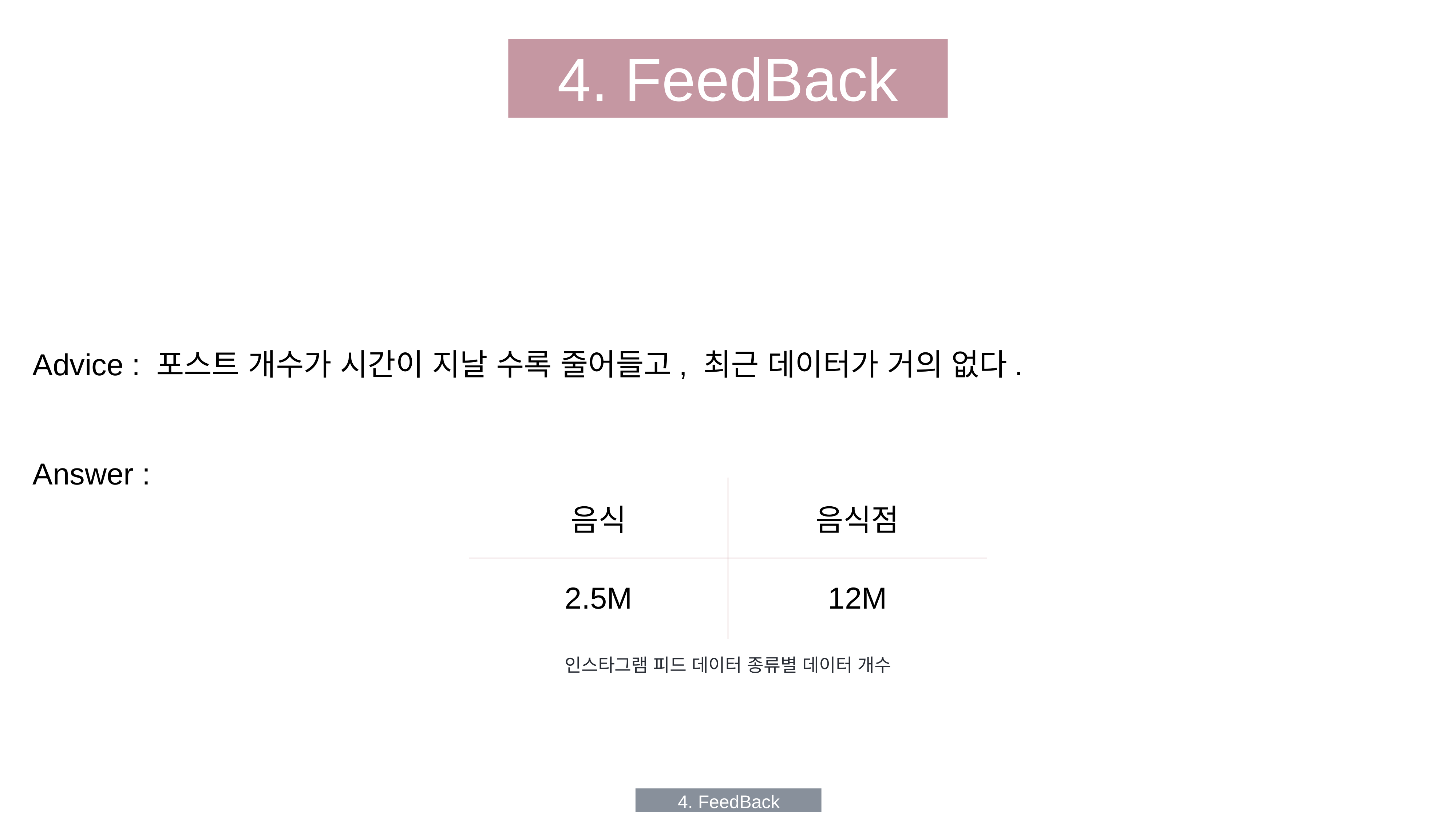

4. FeedBack

Advice : 포스트 개수가 시간이 지날 수록 줄어들고, 최근 데이터가 거의 없다.
Answer :
| 음식 | 음식점 |
| --- | --- |
| 2.5M | 12M |
인스타그램 피드 데이터 종류별 데이터 개수
4. FeedBack